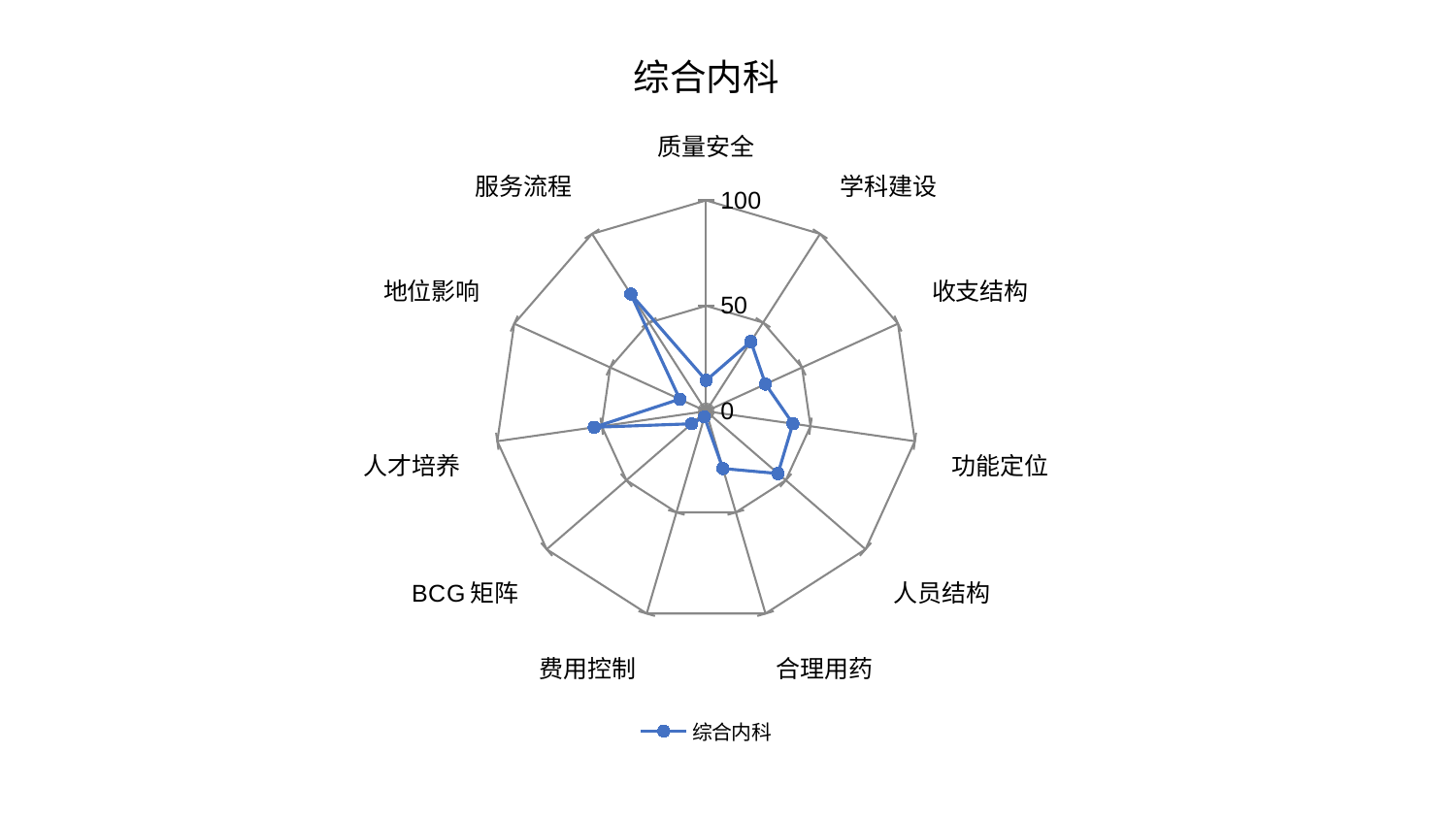

### Chart: 综合内科

| Category | 综合内科 |
|---|---|
| 质量安全 | 14.644084585589862 |
| 学科建设 | 39.27350930280478 |
| 收支结构 | 30.963534736936857 |
| 功能定位 | 41.570281426509 |
| 人员结构 | 45.11586005557421 |
| 合理用药 | 28.329092278370343 |
| 费用控制 | 2.801945698169802 |
| BCG矩阵 | 9.115948943446384 |
| 人才培养 | 53.64595859220975 |
| 地位影响 | 13.738223159215432 |
| 服务流程 | 66.06151852587537 |
162